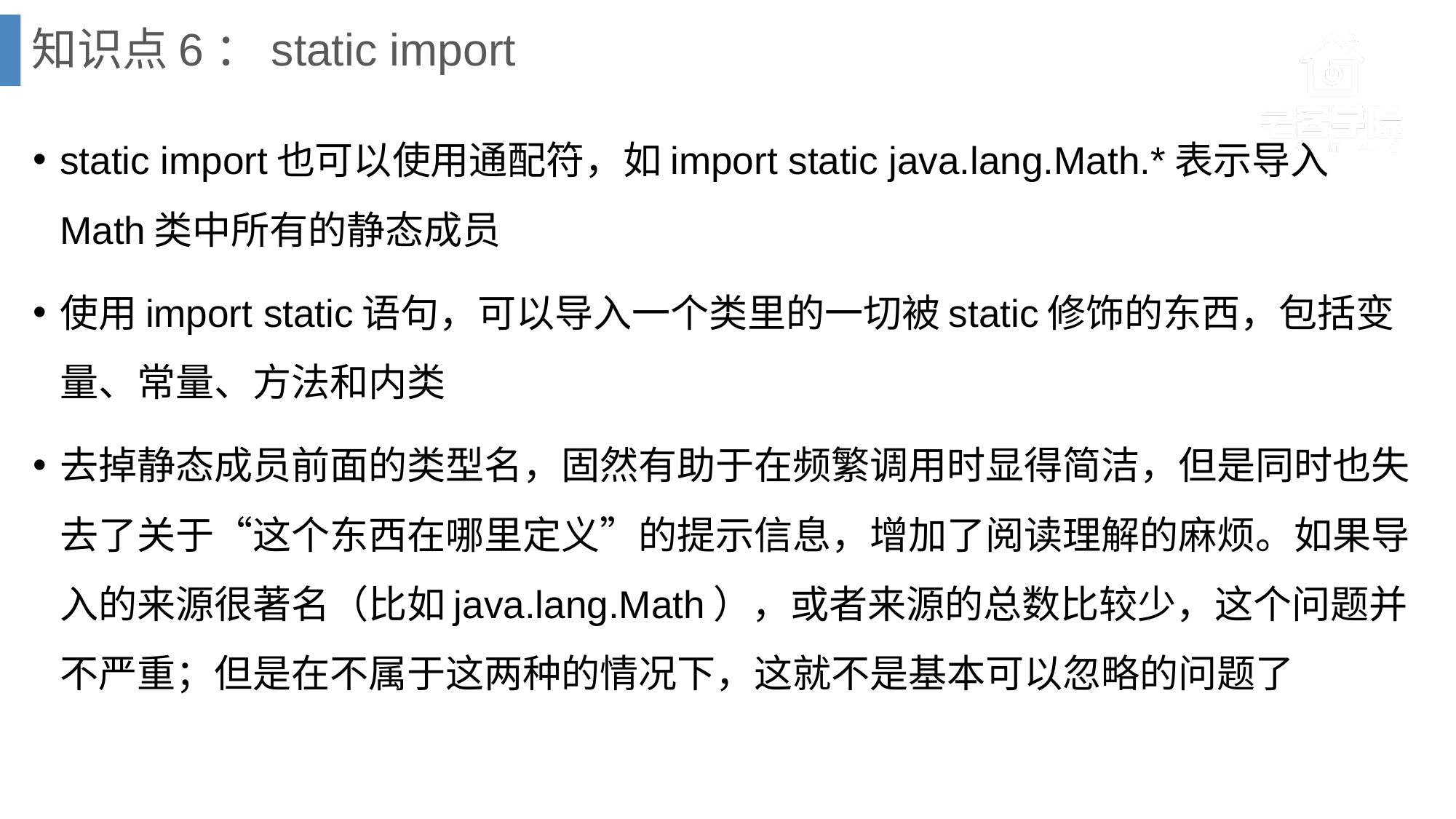

# 知识点6：static import
static import也可以使用通配符，如import static java.lang.Math.*表示导入Math类中所有的静态成员
使用import static语句，可以导入一个类里的一切被static修饰的东西，包括变量、常量、方法和内类
去掉静态成员前面的类型名，固然有助于在频繁调用时显得简洁，但是同时也失去了关于“这个东西在哪里定义”的提示信息，增加了阅读理解的麻烦。如果导入的来源很著名（比如java.lang.Math），或者来源的总数比较少，这个问题并不严重；但是在不属于这两种的情况下，这就不是基本可以忽略的问题了